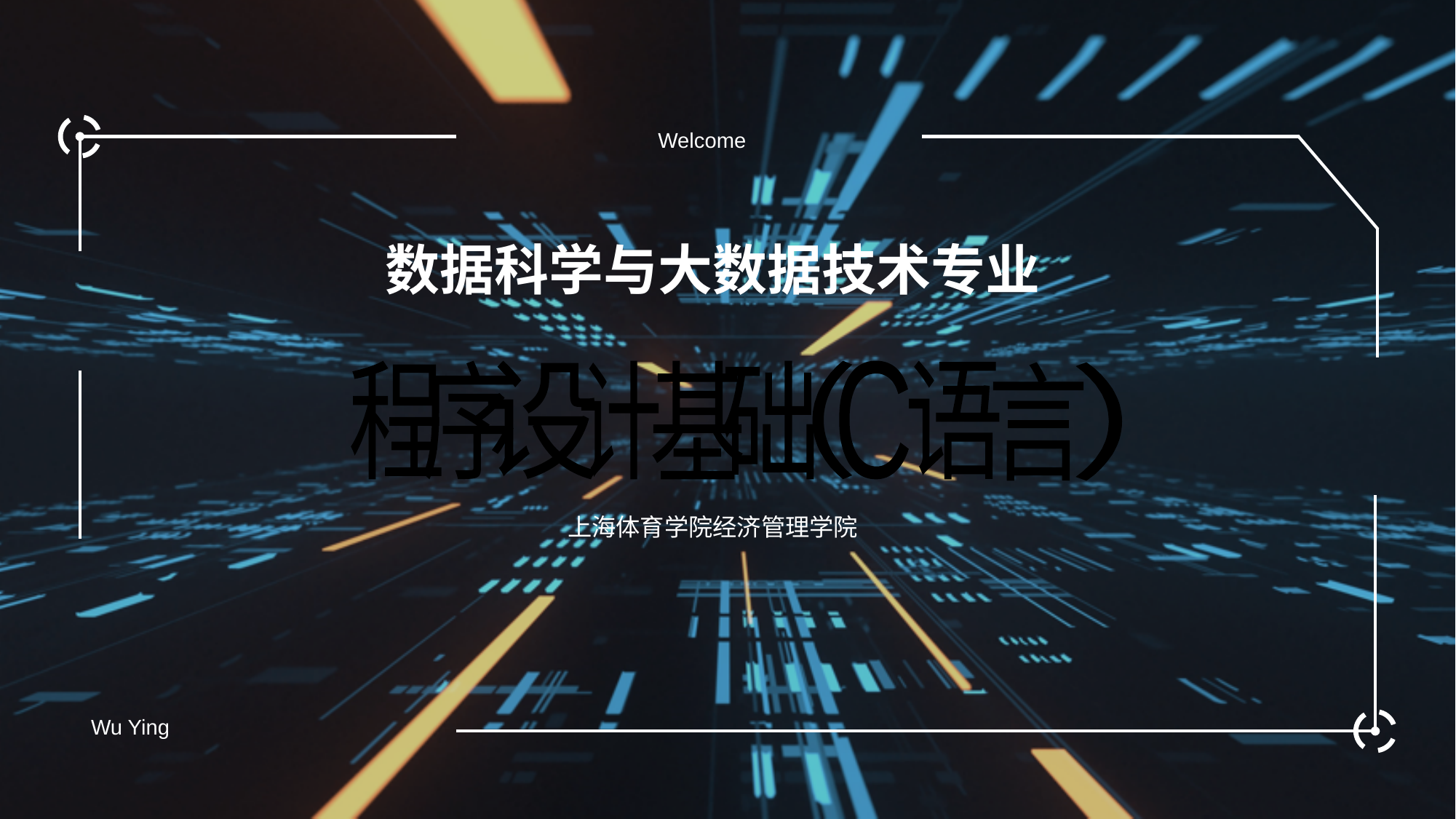

Welcome
# 数据科学与大数据技术专业
程
序
设
计
基
础
（
C
语

言
）

上海体育学院经济管理学院
Wu Ying